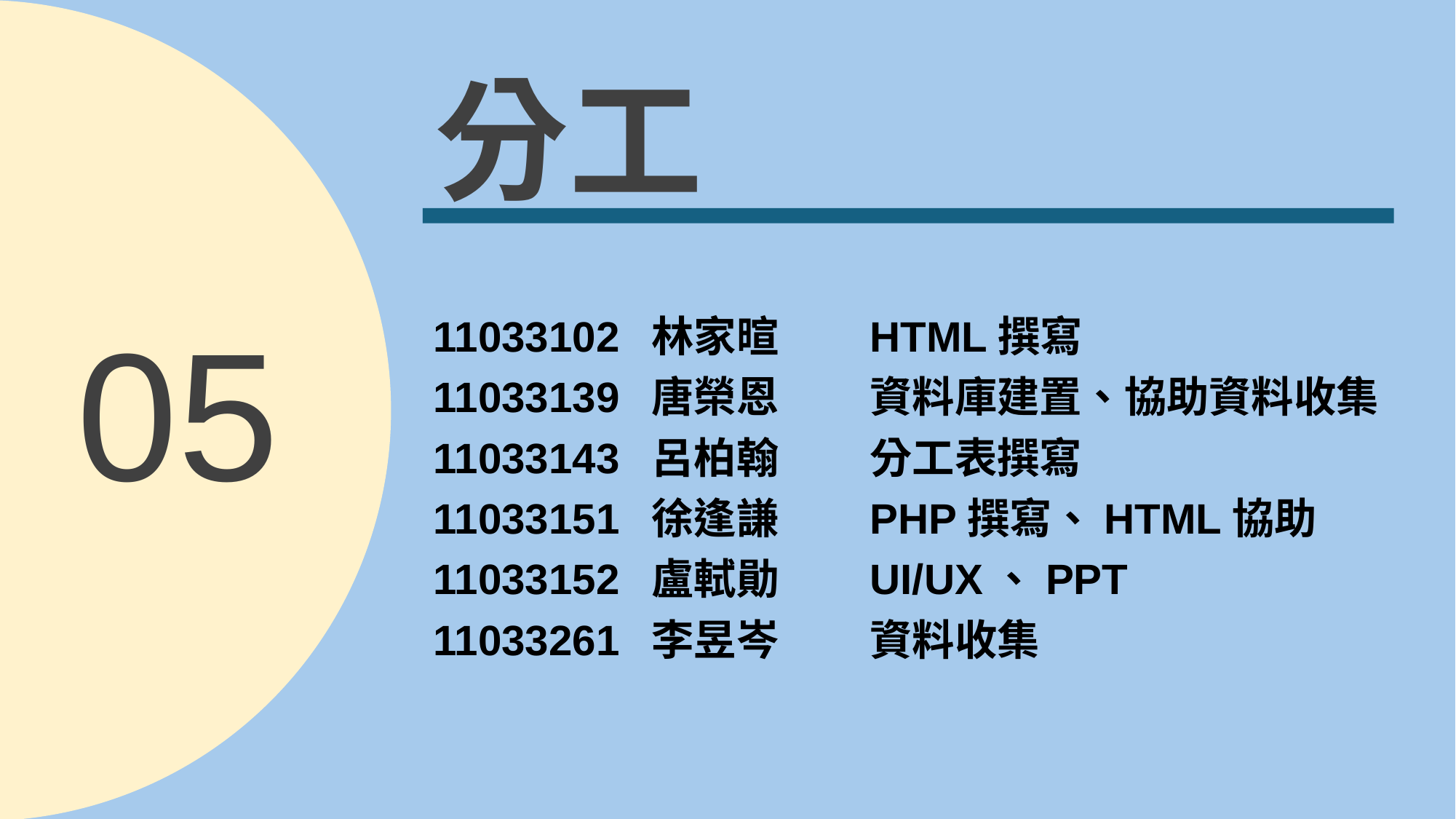

分工

05
11033102	林家暄	HTML撰寫
11033139	唐榮恩	資料庫建置、協助資料收集
11033143	呂柏翰	分工表撰寫
11033151	徐逢謙	PHP撰寫、HTML協助
11033152	盧軾勛	UI/UX、PPT
11033261	李昱岑	資料收集